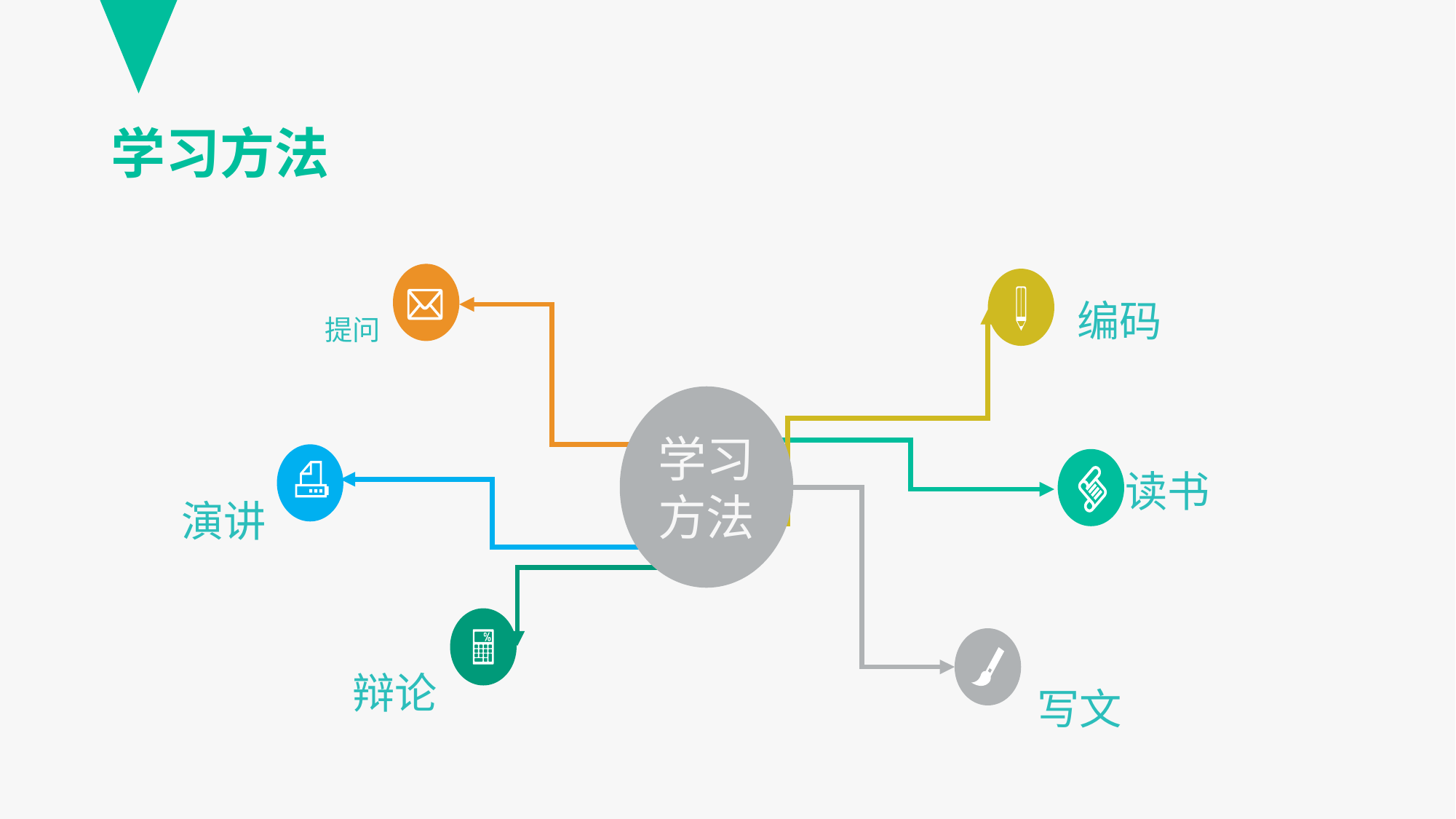

# 学习方法

编码

提问
学习
方法

读书

演讲

辩论
写文